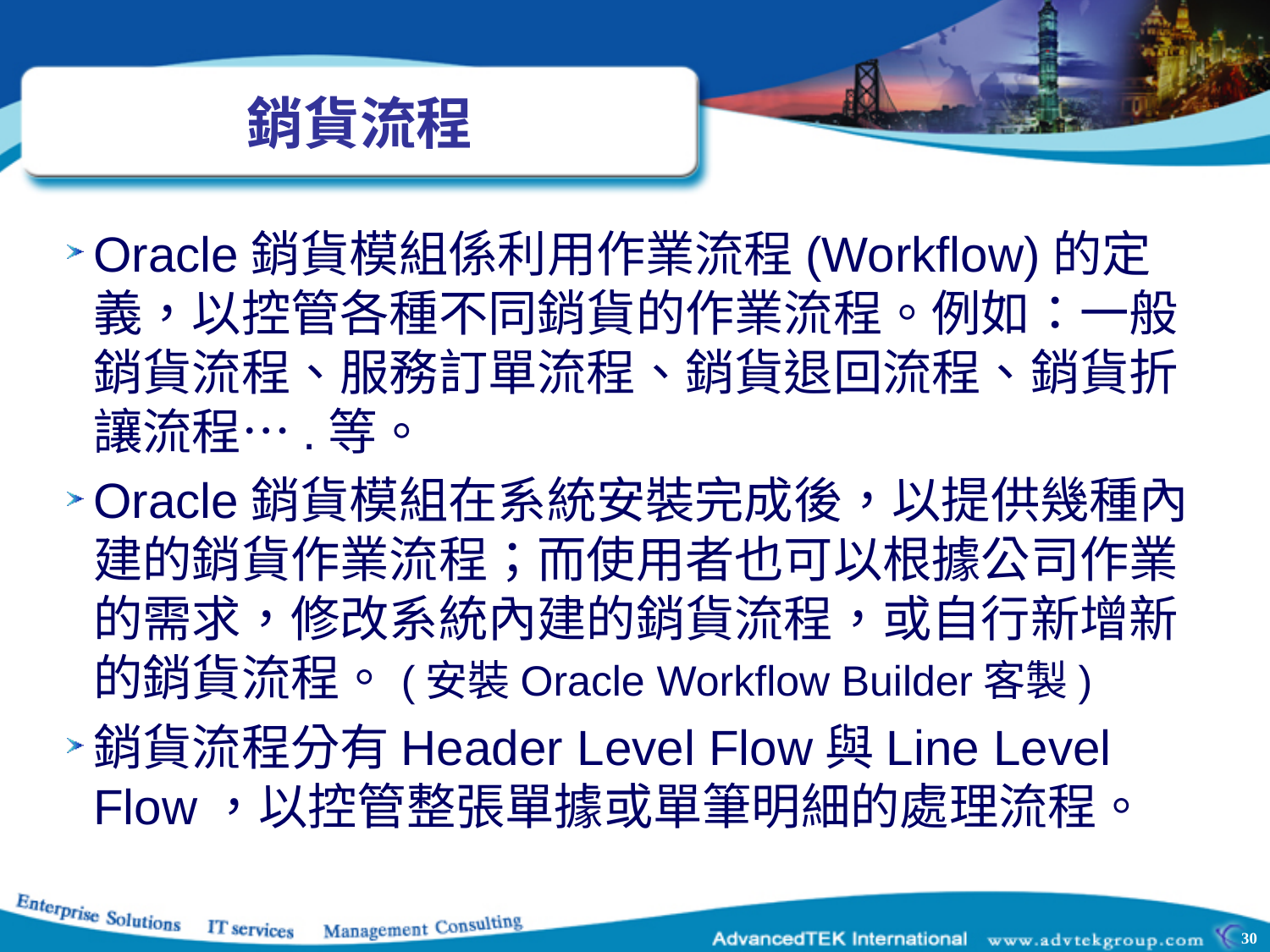

# 銷貨流程
Oracle銷貨模組係利用作業流程(Workflow)的定義，以控管各種不同銷貨的作業流程。例如：一般銷貨流程、服務訂單流程、銷貨退回流程、銷貨折讓流程….等。
Oracle銷貨模組在系統安裝完成後，以提供幾種內建的銷貨作業流程；而使用者也可以根據公司作業的需求，修改系統內建的銷貨流程，或自行新增新的銷貨流程。(安裝Oracle Workflow Builder客製)
銷貨流程分有Header Level Flow與Line Level Flow，以控管整張單據或單筆明細的處理流程。

30